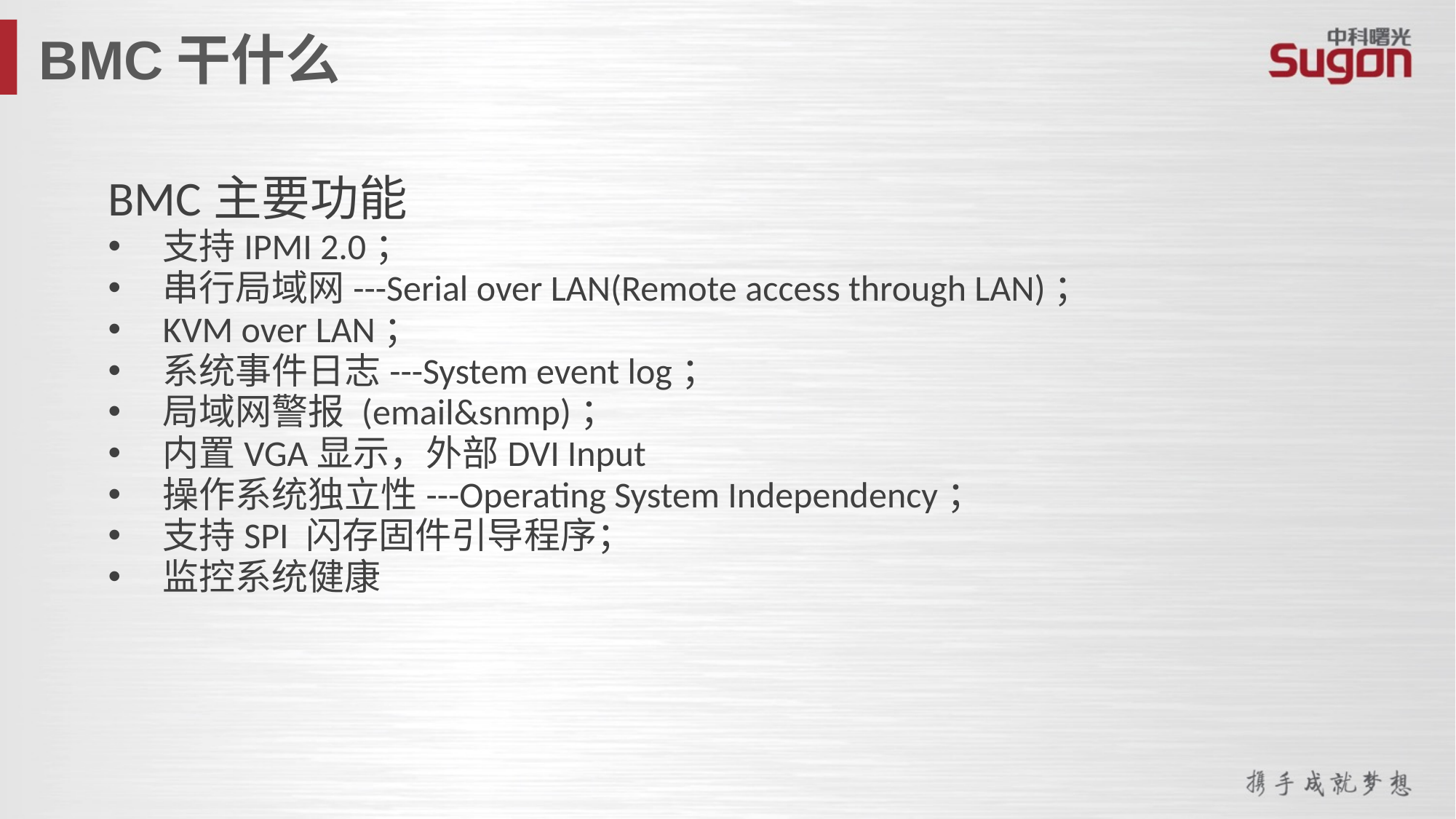

BMC干什么
BMC主要功能
支持IPMI 2.0；
串行局域网---Serial over LAN(Remote access through LAN)；
KVM over LAN；
系统事件日志---System event log；
局域网警报 (email&snmp)；
内置VGA显示，外部DVI Input
操作系统独立性---Operating System Independency；
支持SPI 闪存固件引导程序；
监控系统健康